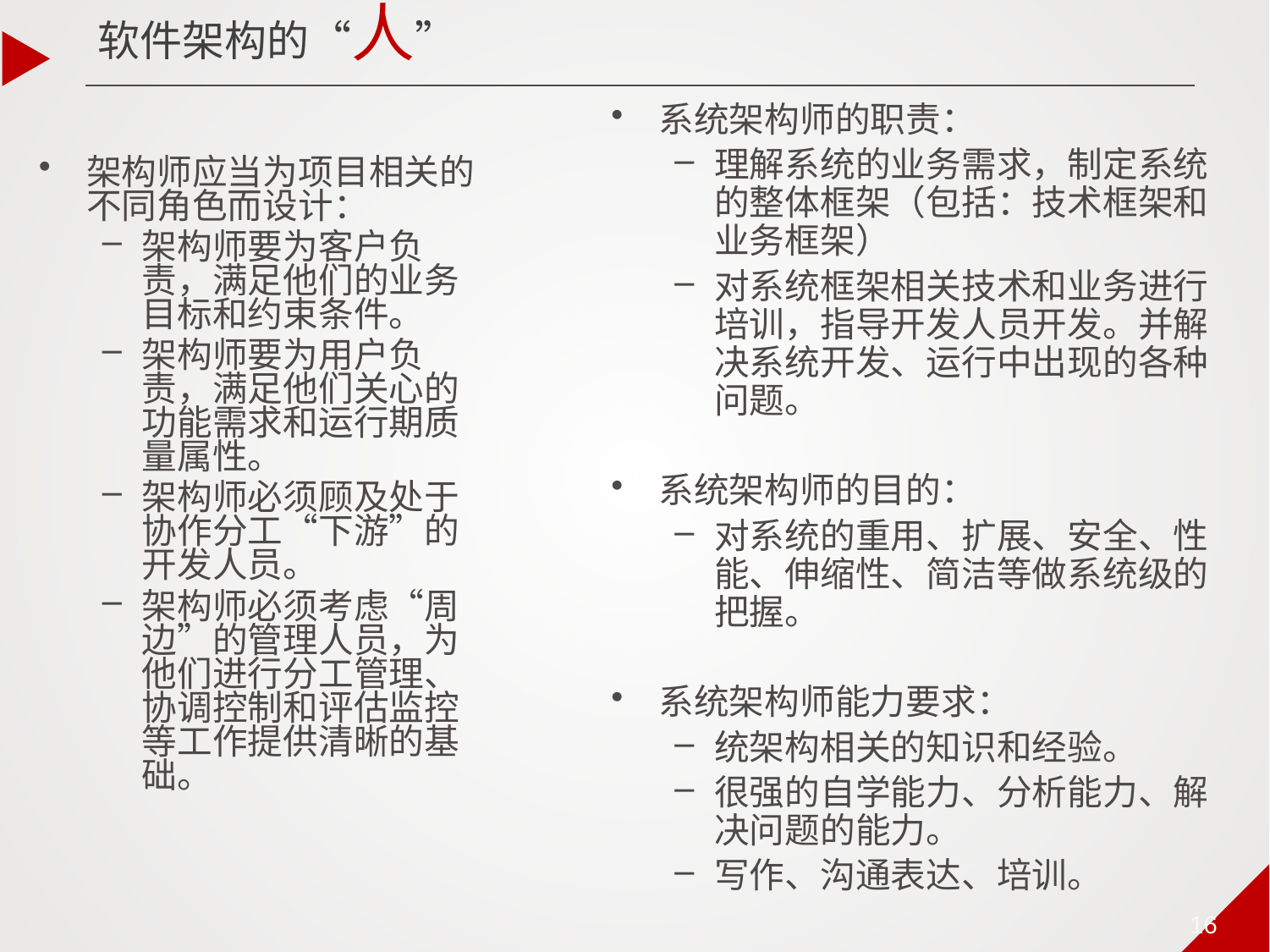

软件架构的“人”

系统架构师的职责：
理解系统的业务需求，制定系统的整体框架（包括：技术框架和业务框架）
对系统框架相关技术和业务进行培训，指导开发人员开发。并解决系统开发、运行中出现的各种问题。

系统架构师的目的：
对系统的重用、扩展、安全、性能、伸缩性、简洁等做系统级的把握。

系统架构师能力要求：
统架构相关的知识和经验。
很强的自学能力、分析能力、解决问题的能力。
写作、沟通表达、培训。
架构师应当为项目相关的不同角色而设计：
架构师要为客户负责，满足他们的业务目标和约束条件。
架构师要为用户负责，满足他们关心的功能需求和运行期质量属性。
架构师必须顾及处于协作分工“下游”的开发人员。
架构师必须考虑“周边”的管理人员，为他们进行分工管理、协调控制和评估监控等工作提供清晰的基础。